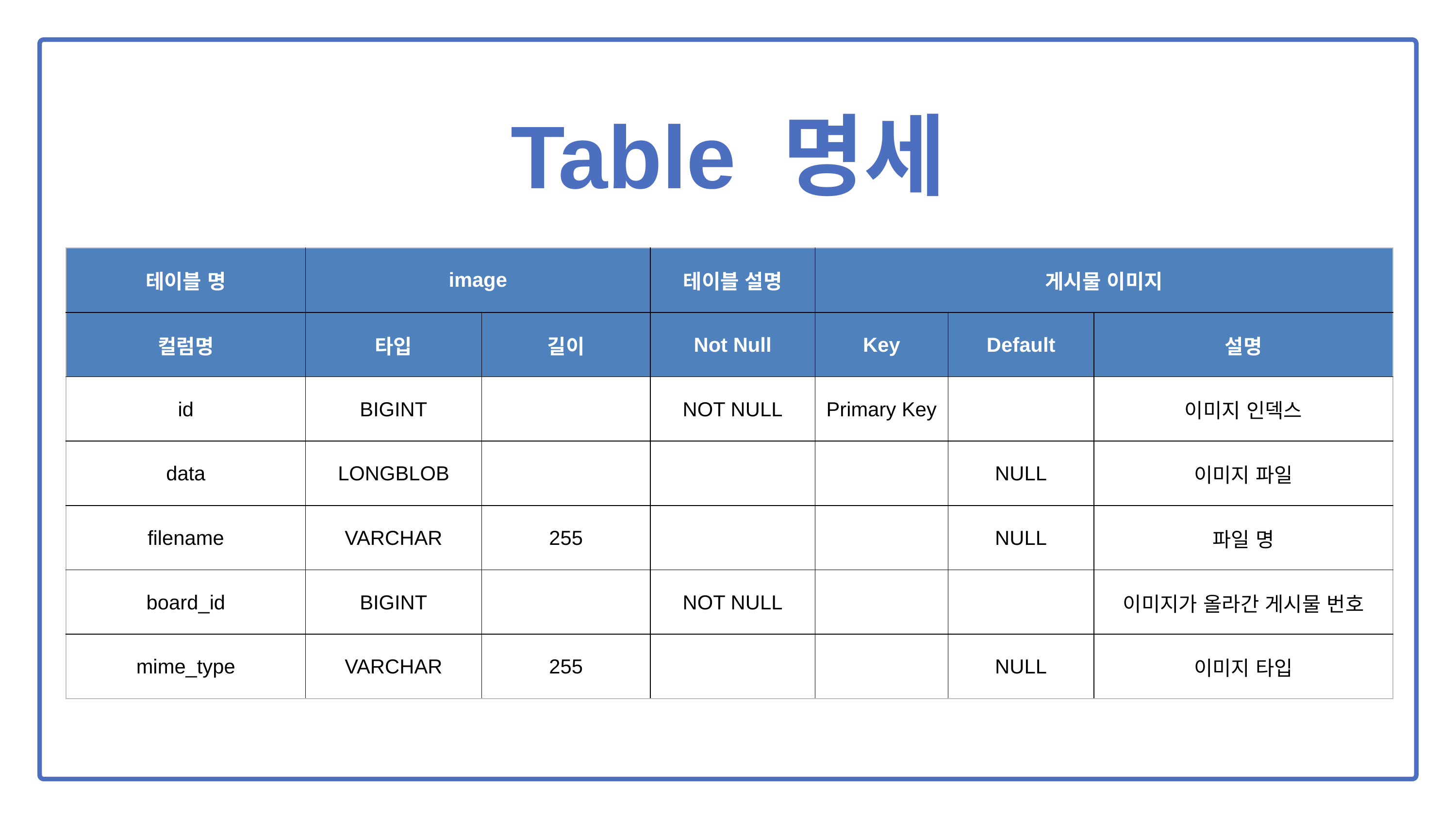

Table 명세
| 테이블 명 | image | URI | 테이블 설명 | 게시물 이미지 |  |  |
| --- | --- | --- | --- | --- | --- | --- |
| 컬럼명 | 타입 | 길이 | Not Null | Key | Default | 설명 |
| id | BIGINT |  | NOT NULL | Primary Key |  | 이미지 인덱스 |
| data | LONGBLOB |  |  |  | NULL | 이미지 파일 |
| filename | VARCHAR | 255 |  |  | NULL | 파일 명 |
| board\_id | BIGINT |  | NOT NULL |  |  | 이미지가 올라간 게시물 번호 |
| mime\_type | VARCHAR | 255 |  |  | NULL | 이미지 타입 |